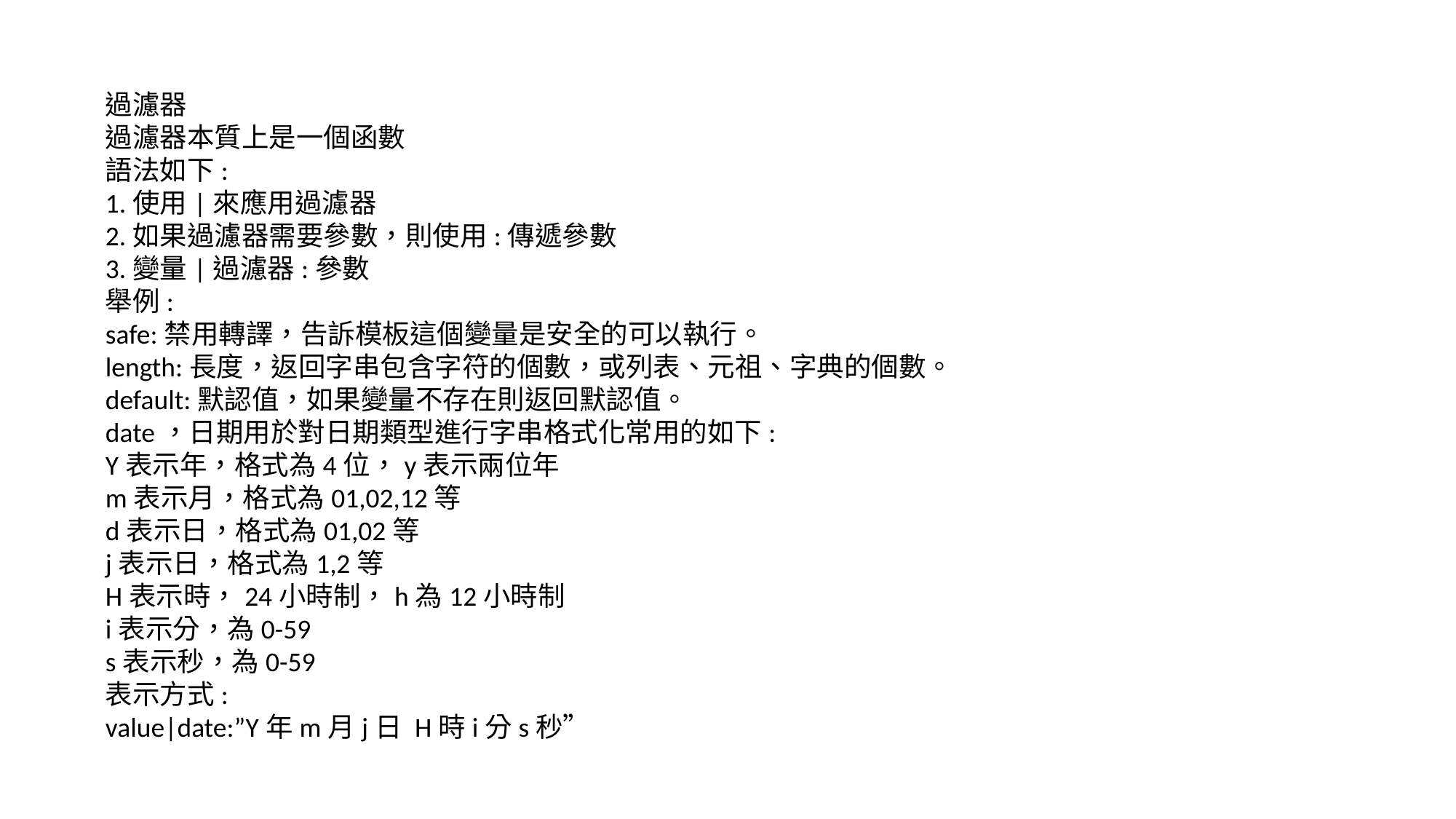

過濾器
過濾器本質上是一個函數
語法如下:
1.使用|來應用過濾器
2.如果過濾器需要參數，則使用:傳遞參數
3.變量|過濾器:參數
舉例:
safe:禁用轉譯，告訴模板這個變量是安全的可以執行。
length:長度，返回字串包含字符的個數，或列表、元祖、字典的個數。
default:默認值，如果變量不存在則返回默認值。
date，日期用於對日期類型進行字串格式化常用的如下:
Y表示年，格式為4位，y表示兩位年
m表示月，格式為01,02,12等
d表示日，格式為01,02等
j表示日，格式為1,2等
H表示時，24小時制，h為12小時制
i表示分，為0-59
s表示秒，為0-59
表示方式:
value|date:”Y年m月j日 H時i分s秒”